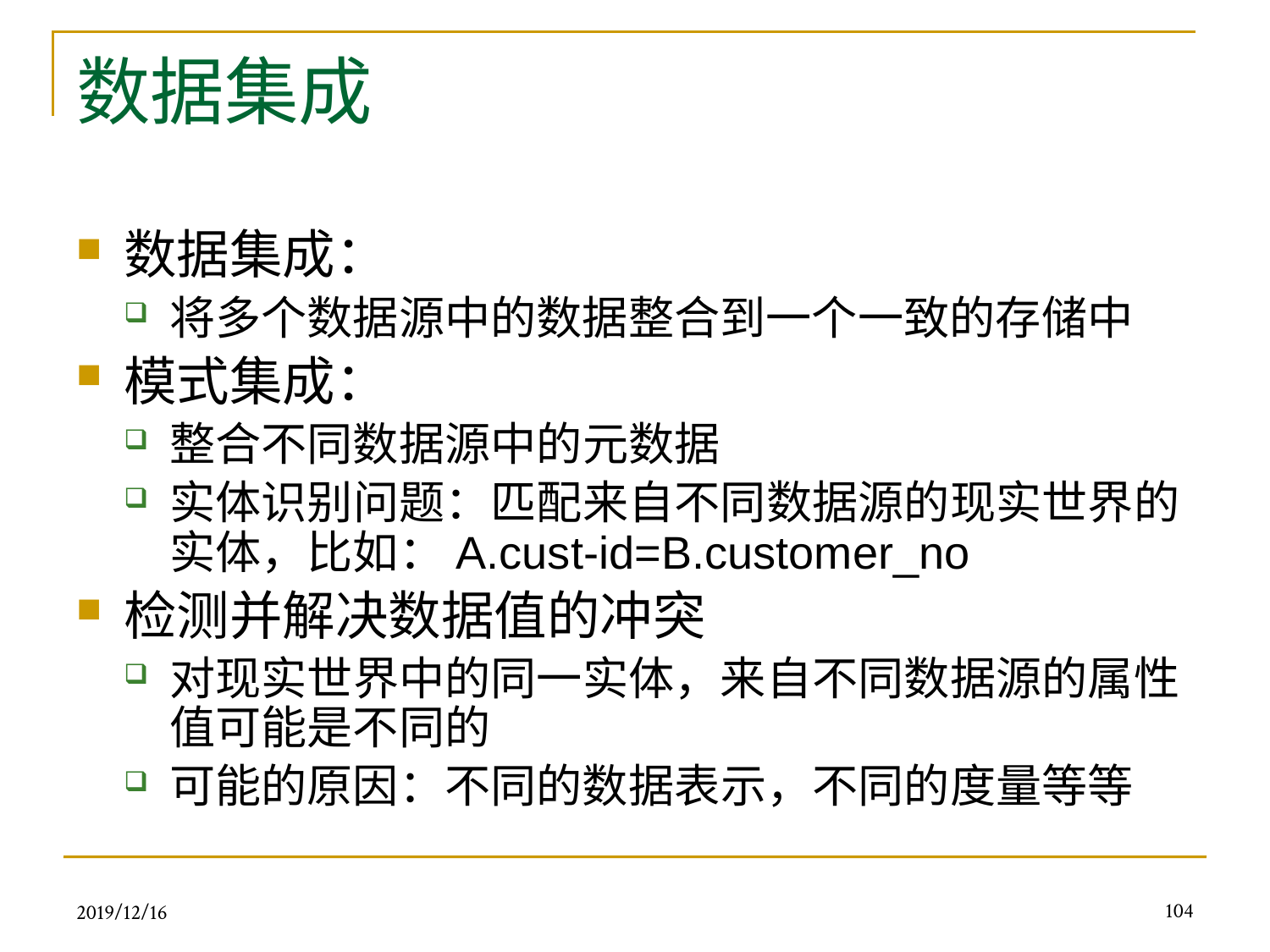

# 数据集成
数据集成：
将多个数据源中的数据整合到一个一致的存储中
模式集成：
整合不同数据源中的元数据
实体识别问题：匹配来自不同数据源的现实世界的实体，比如：A.cust-id=B.customer_no
检测并解决数据值的冲突
对现实世界中的同一实体，来自不同数据源的属性值可能是不同的
可能的原因：不同的数据表示，不同的度量等等
2019/12/16
104